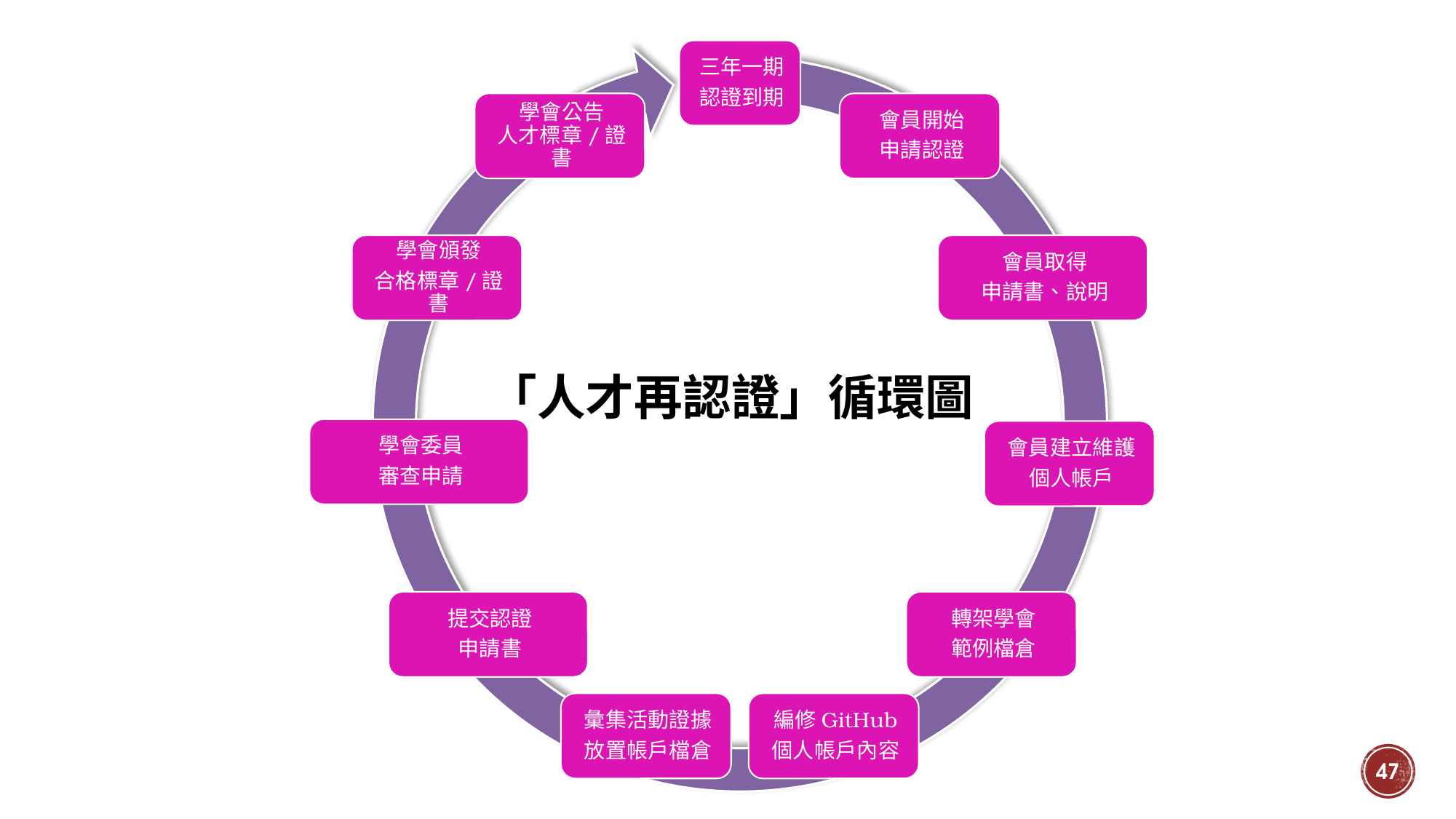

三年一期
認證到期
會員開始
申請認證
會員取得
申請書、說明
會員建立維護
個人帳戶
轉架學會
範例檔倉
編修GitHub
個人帳戶內容
彙集活動證據
放置帳戶檔倉
提交認證
申請書
學會委員
審查申請
學會頒發
合格標章/證書
學會公告
人才標章/證書
「人才再認證」循環圖
47